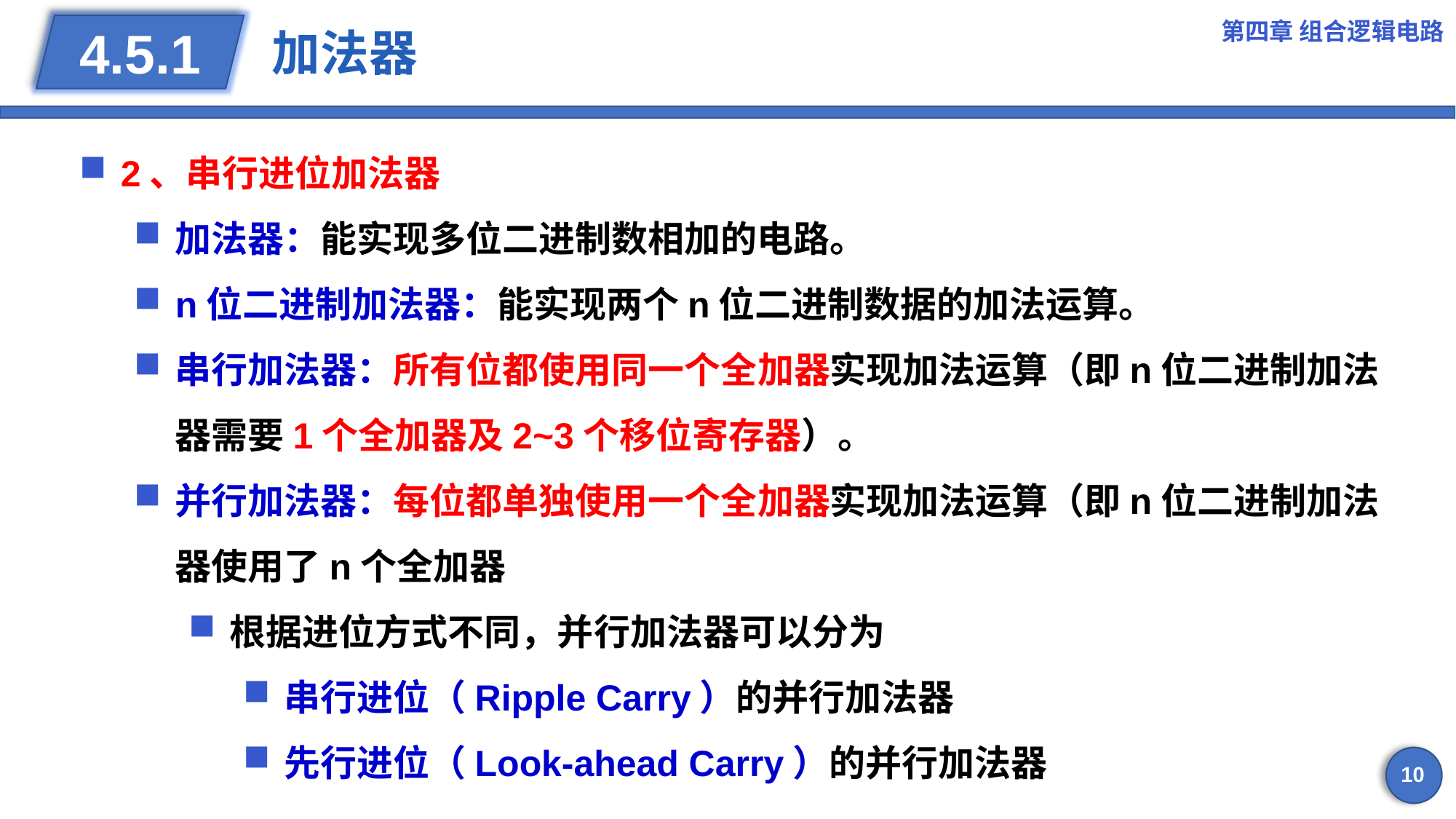

第四章 组合逻辑电路
# 加法器
4.5.1
2、串行进位加法器
加法器：能实现多位二进制数相加的电路。
n位二进制加法器：能实现两个n位二进制数据的加法运算。
串行加法器：所有位都使用同一个全加器实现加法运算（即n位二进制加法器需要1个全加器及2~3个移位寄存器）。
并行加法器：每位都单独使用一个全加器实现加法运算（即n位二进制加法器使用了n个全加器
根据进位方式不同，并行加法器可以分为
串行进位（Ripple Carry）的并行加法器
先行进位（Look-ahead Carry）的并行加法器
10